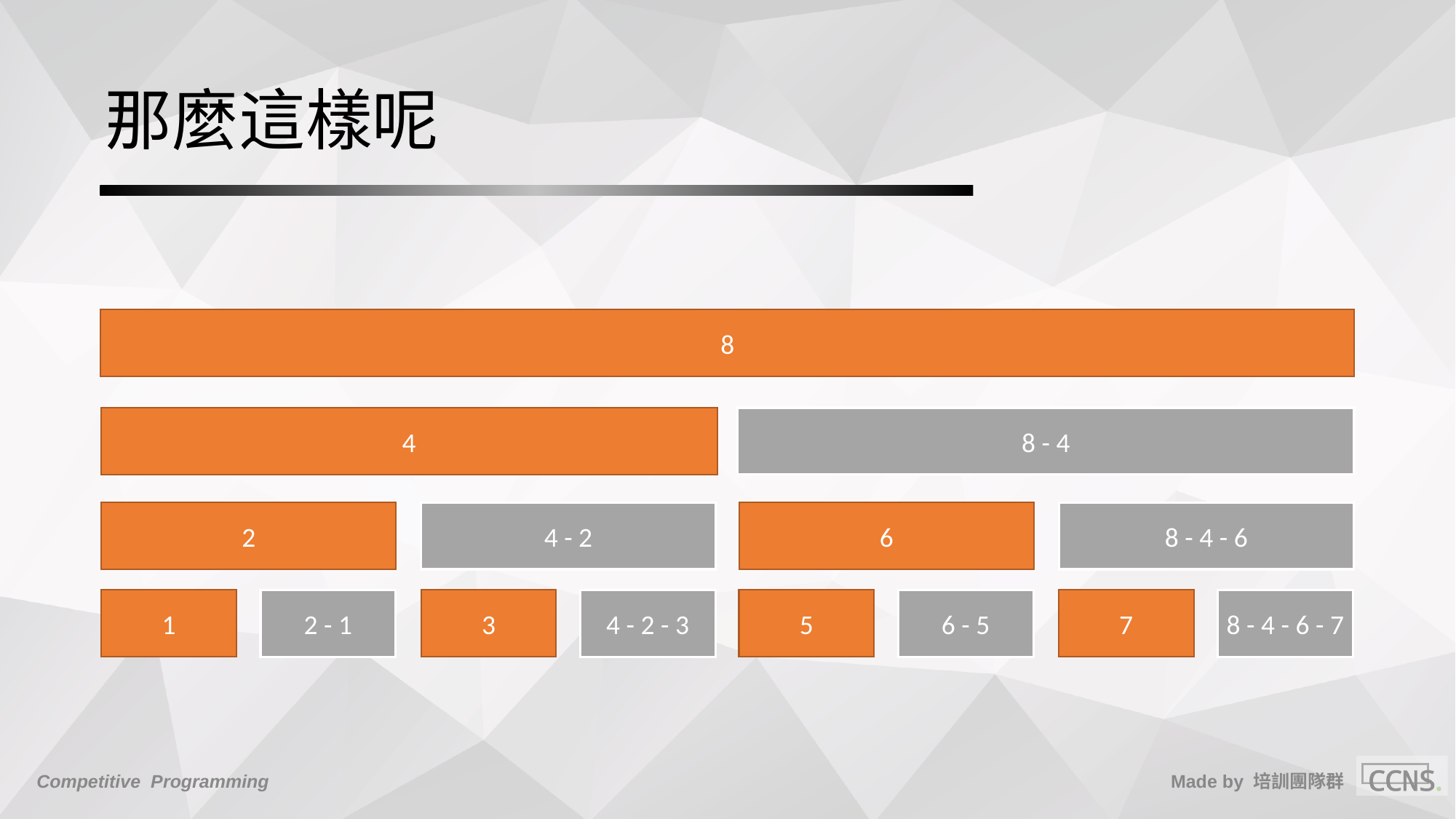

# 那麼這樣呢
8
4
8 - 4
2
4 - 2
6
8 - 4 - 6
1
2 - 1
3
4 - 2 - 3
5
6 - 5
7
8 - 4 - 6 - 7